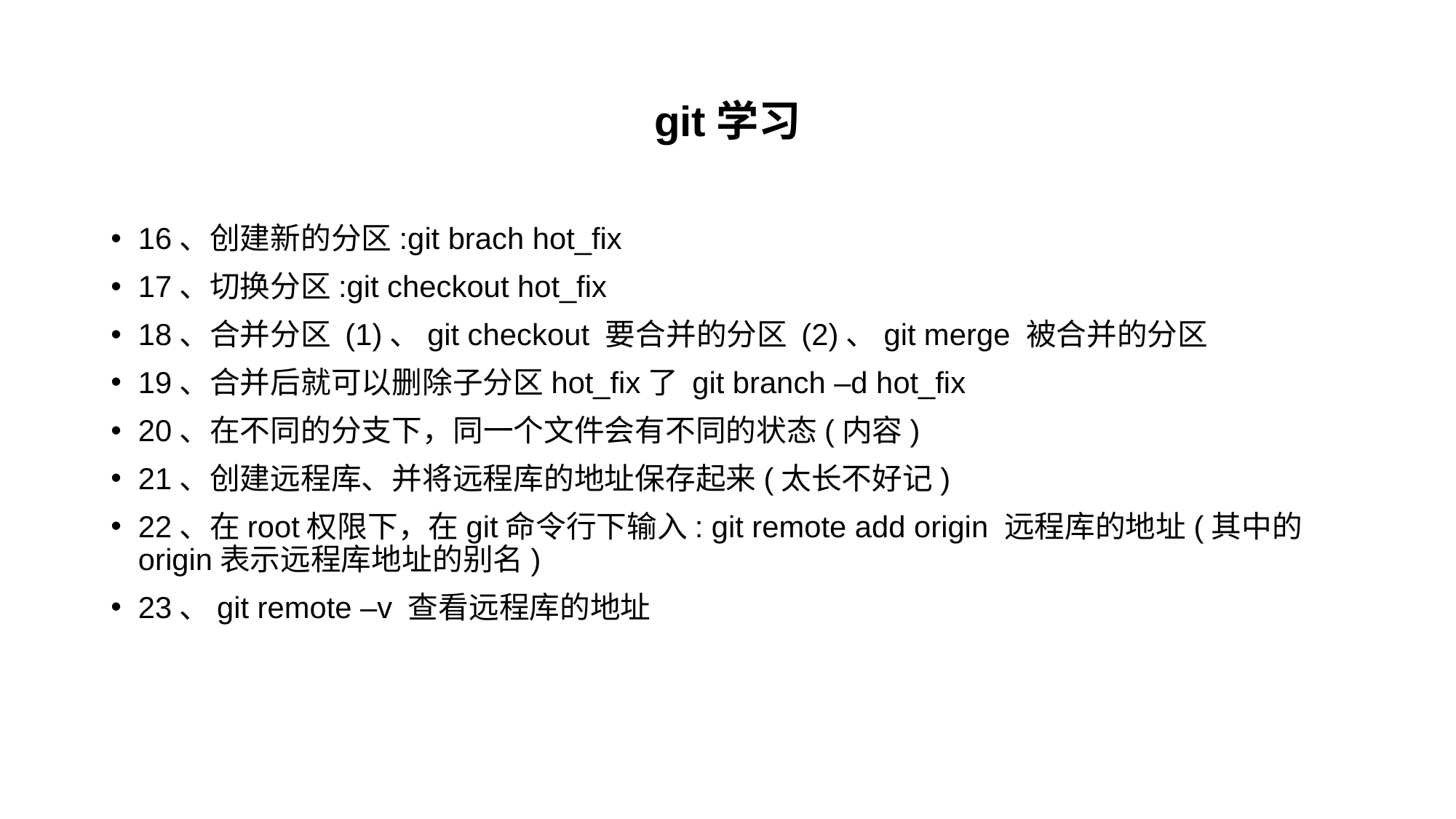

# git学习
16、创建新的分区:git brach hot_fix
17、切换分区:git checkout hot_fix
18、合并分区 (1)、git checkout 要合并的分区 (2)、git merge 被合并的分区
19、合并后就可以删除子分区hot_fix了 git branch –d hot_fix
20、在不同的分支下，同一个文件会有不同的状态(内容)
21、创建远程库、并将远程库的地址保存起来(太长不好记)
22、在root权限下，在git命令行下输入: git remote add origin 远程库的地址(其中的origin表示远程库地址的别名)
23、git remote –v 查看远程库的地址